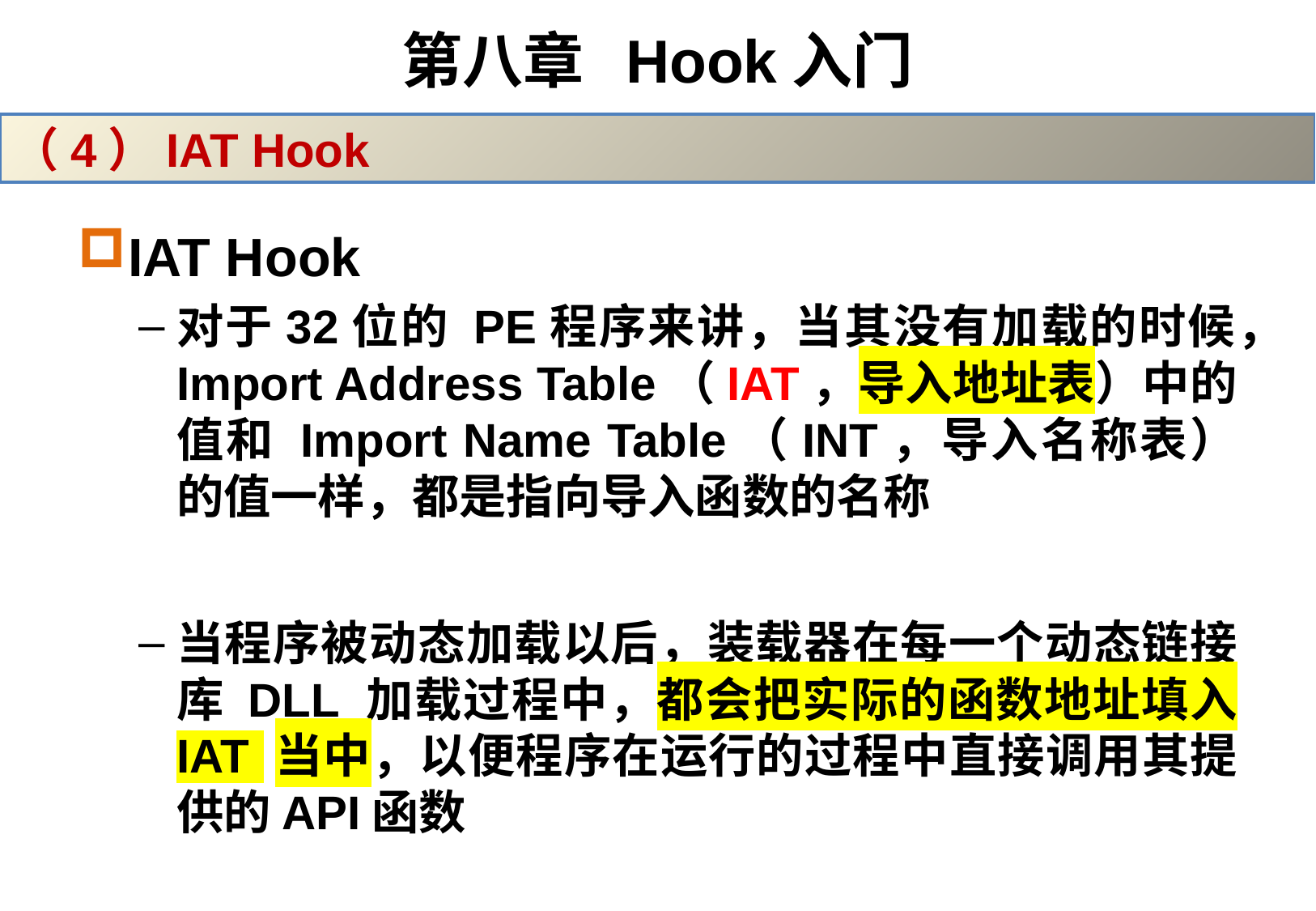

# 第八章  Hook入门
（4）IAT Hook
IAT Hook
对于32位的 PE程序来讲，当其没有加载的时候，Import Address Table（IAT，导入地址表）中的值和 Import Name Table（INT，导入名称表） 的值一样，都是指向导入函数的名称

当程序被动态加载以后，装载器在每一个动态链接库 DLL 加载过程中，都会把实际的函数地址填入 IAT 当中，以便程序在运行的过程中直接调用其提供的API函数